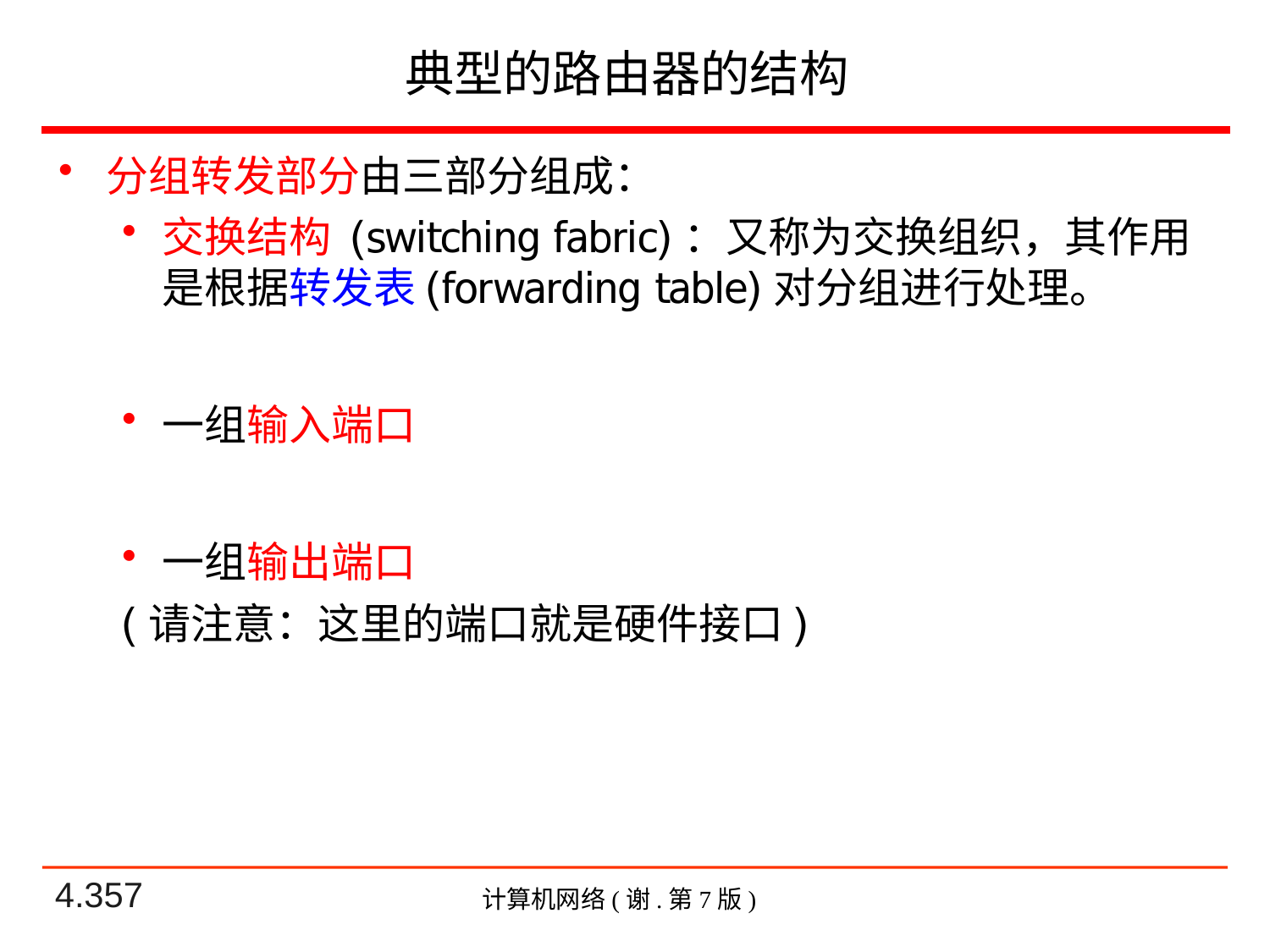

# 典型的路由器的结构
分组转发部分由三部分组成：
交换结构 (switching fabric)：又称为交换组织，其作用是根据转发表(forwarding table)对分组进行处理。

一组输入端口

一组输出端口
(请注意：这里的端口就是硬件接口)